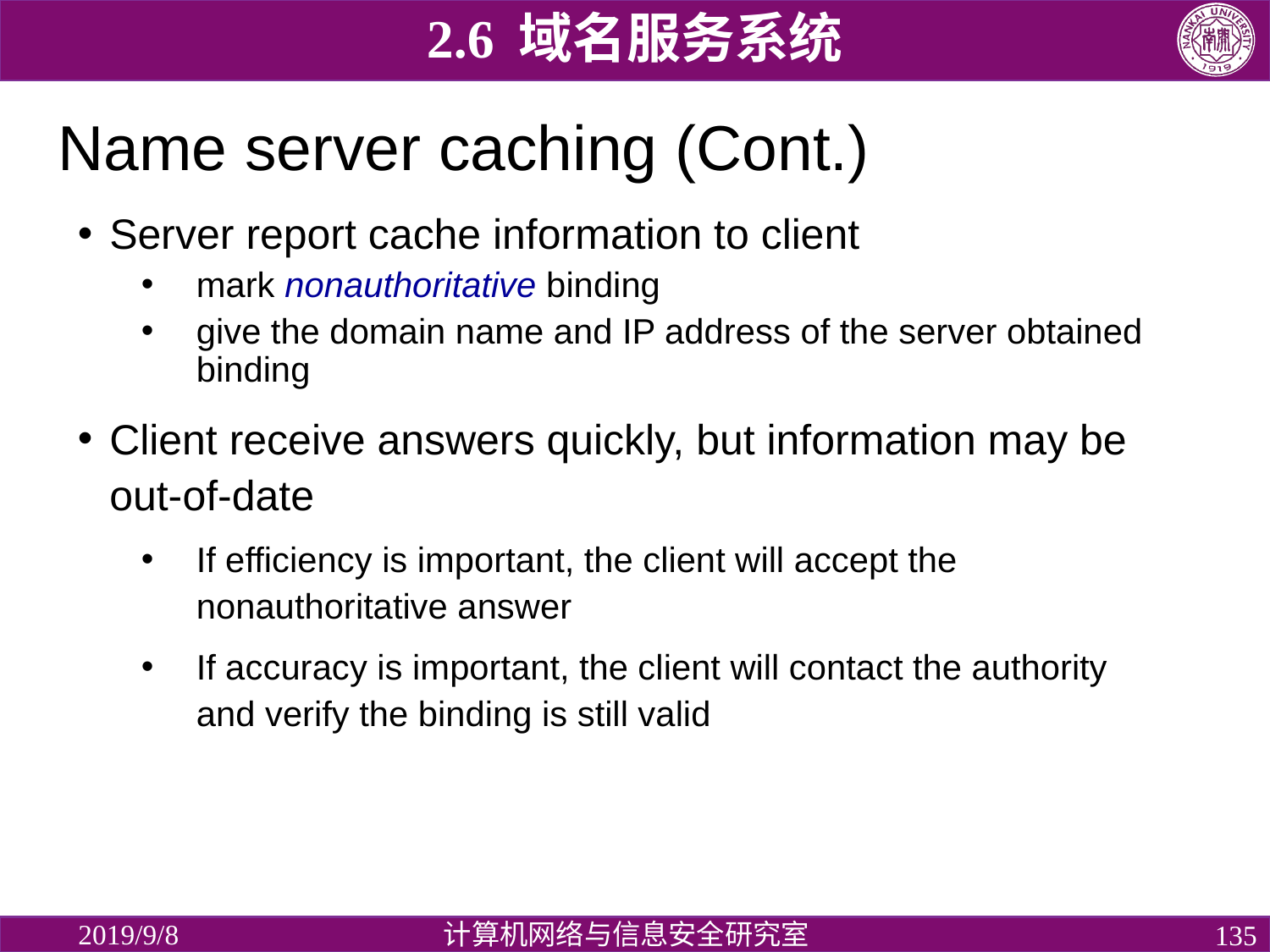

2.6 域名服务系统
# Name server caching (Cont.)
Server report cache information to client
mark nonauthoritative binding
give the domain name and IP address of the server obtained binding
Client receive answers quickly, but information may be out-of-date
If efficiency is important, the client will accept the nonauthoritative answer
If accuracy is important, the client will contact the authority and verify the binding is still valid